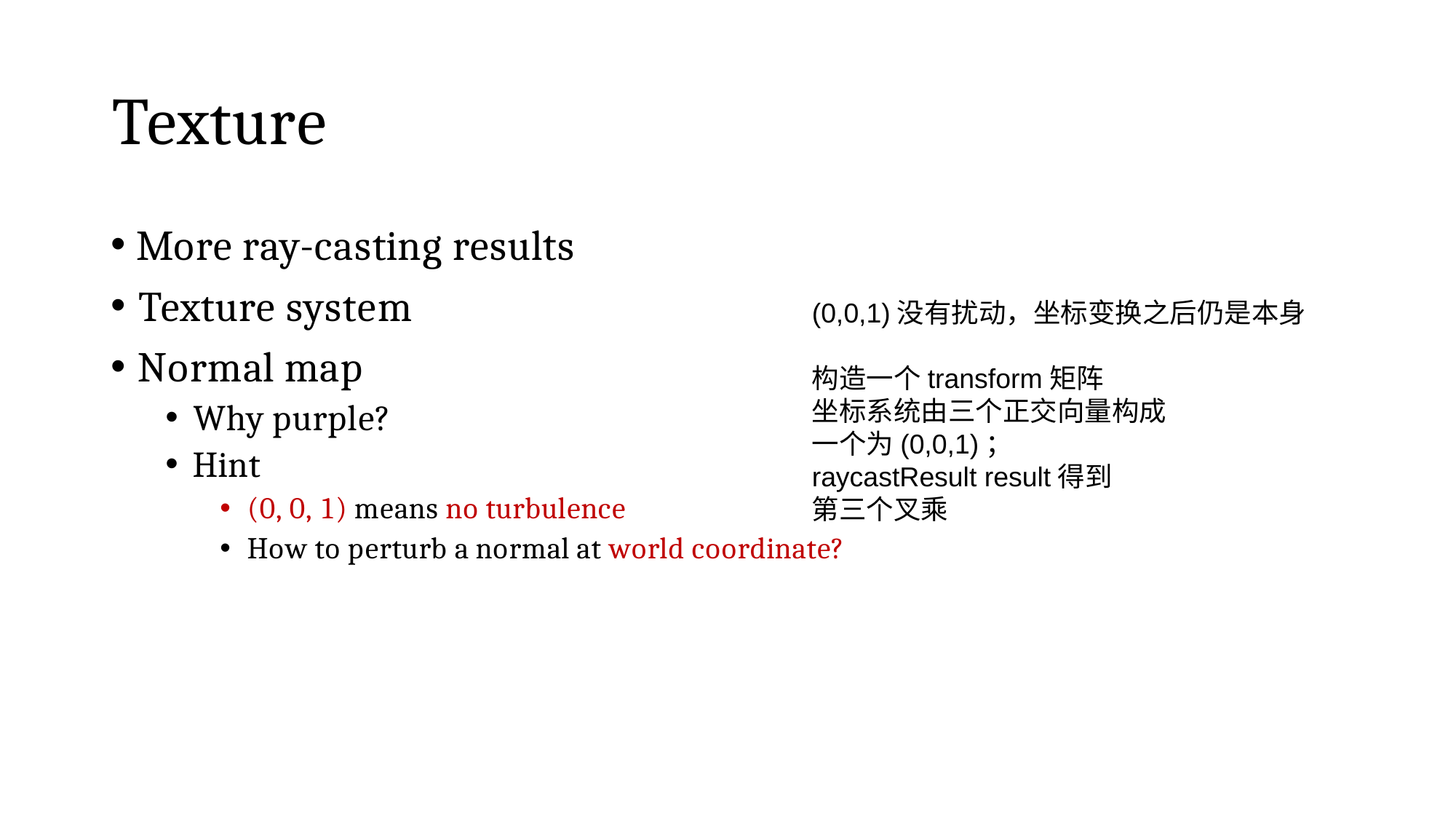

# Texture
More ray-casting results
Texture system
Normal map
Why purple?
Hint
(0, 0, 1) means no turbulence
How to perturb a normal at world coordinate?
(0,0,1)没有扰动，坐标变换之后仍是本身

构造一个transform矩阵
坐标系统由三个正交向量构成
一个为(0,0,1)；
raycastResult result得到
第三个叉乘